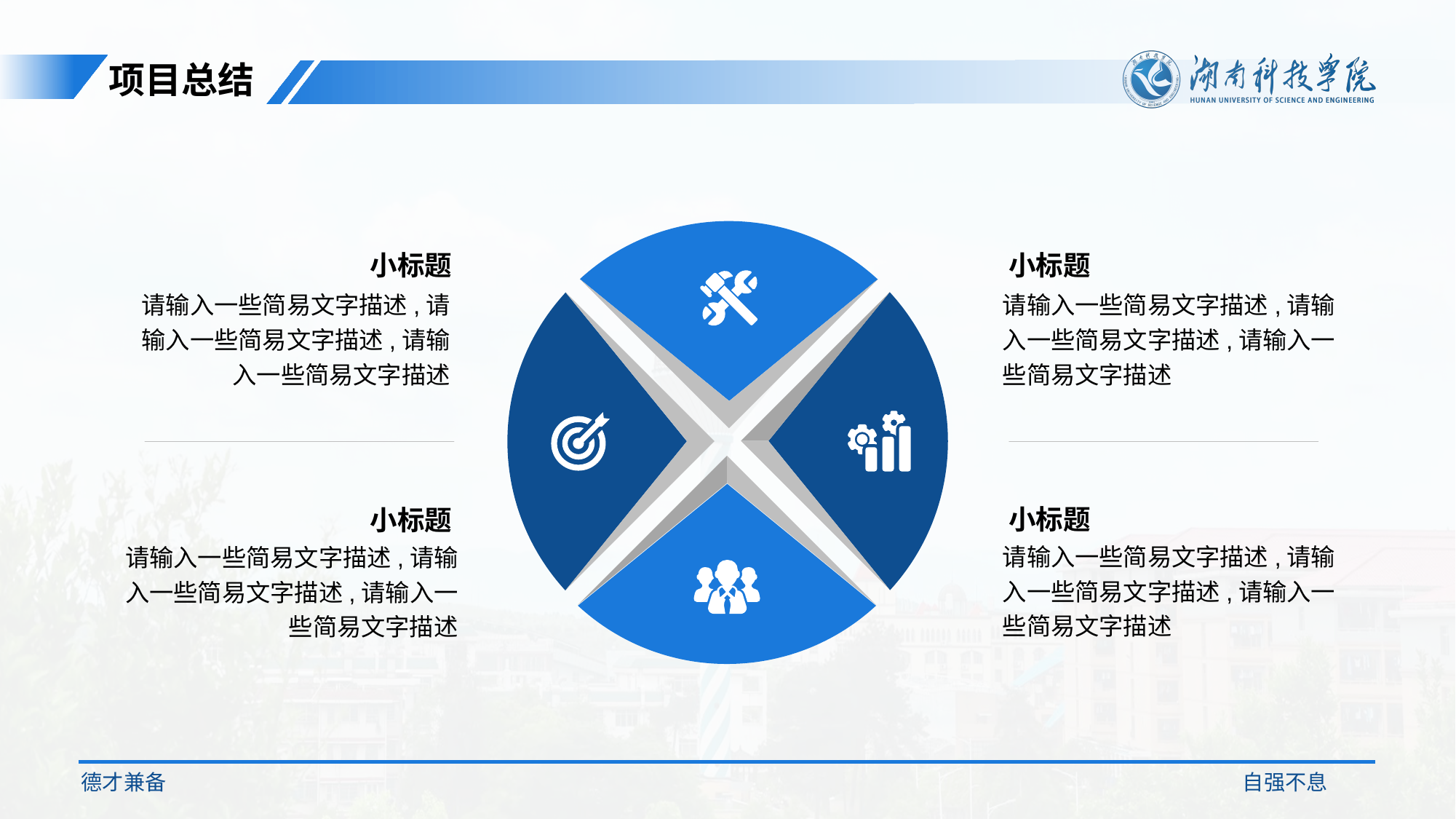

项目总结

小标题
请输入一些简易文字描述,请输入一些简易文字描述,请输入一些简易文字描述
小标题
请输入一些简易文字描述,请输入一些简易文字描述,请输入一些简易文字描述
小标题
请输入一些简易文字描述,请输入一些简易文字描述,请输入一些简易文字描述
小标题
请输入一些简易文字描述,请输入一些简易文字描述,请输入一些简易文字描述